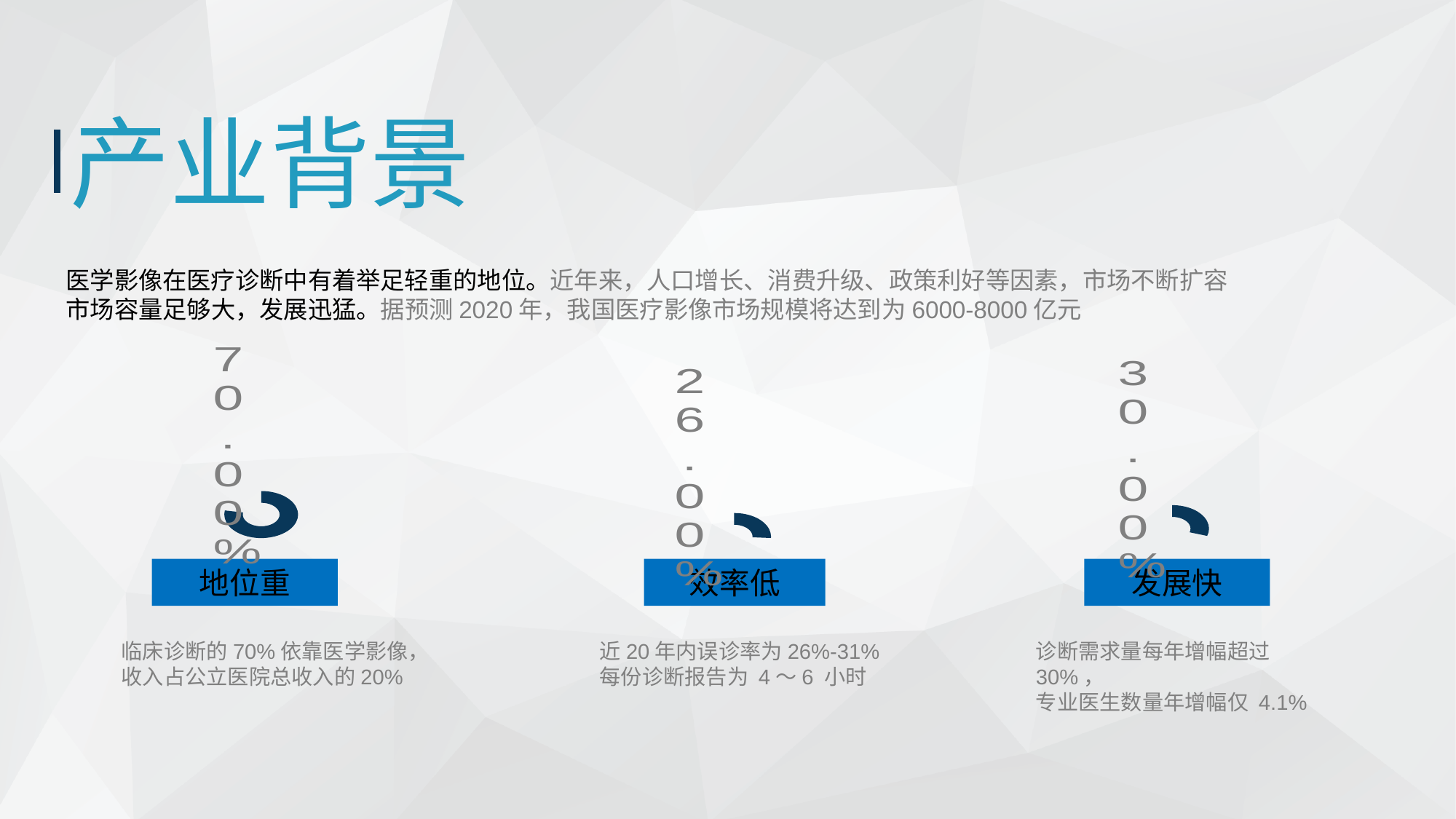

产业背景
医学影像在医疗诊断中有着举足轻重的地位。近年来，人口增长、消费升级、政策利好等因素，市场不断扩容
市场容量足够大，发展迅猛。据预测2020年，我国医疗影像市场规模将达到为6000-8000亿元

### Chart

| Category | 销售额 |
|---|---|
| 第一季度 | 0.7 |
| 第二季度 | 0.2 |

### Chart

| Category | 销售额 |
|---|---|
| 第一季度 | 0.3 |
| 第二季度 | 0.7 |

### Chart

| Category | 销售额 |
|---|---|
| 第一季度 | 0.26 |
| 第二季度 | 0.74 |
地位重
效率低
发展快
临床诊断的70%依靠医学影像，
收入占公立医院总收入的20%
近20年内误诊率为26%-31%
每份诊断报告为 4～6 小时
诊断需求量每年增幅超过30%，
专业医生数量年增幅仅 4.1%